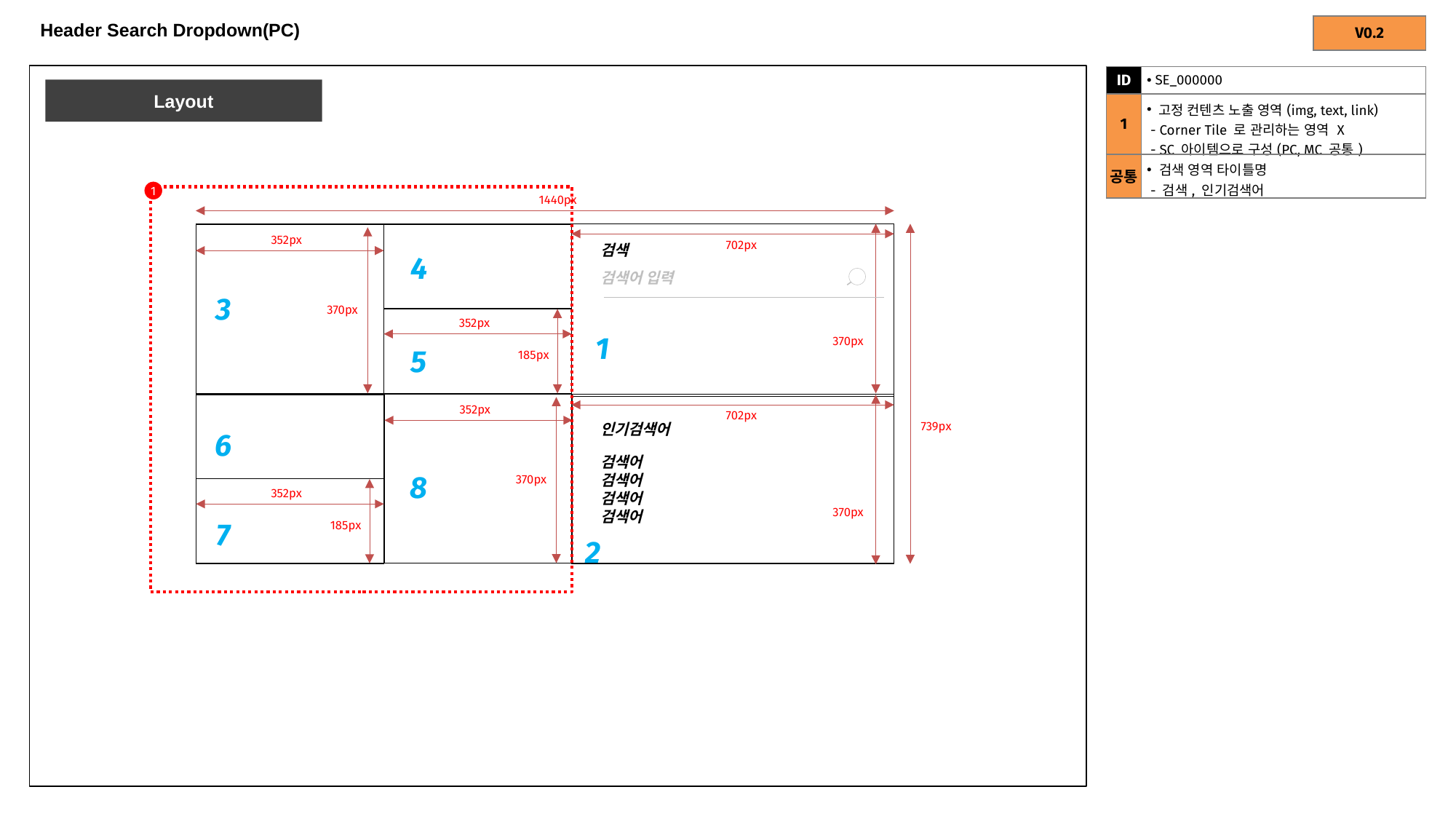

# Header Search Dropdown(PC)
| V0.2 |
| --- |

| ID | SE\_000000 |
| --- | --- |
| 1 | 고정 컨텐츠 노출 영역(img, text, link) - Corner Tile 로 관리하는 영역 X - SC 아이템으로 구성(PC, MC 공통) |
| 공통 | 검색 영역 타이틀명 - 검색, 인기검색어 |
Layout
1

1440px

352px
702px
검색
4
검색어 입력

3
370px

352px
1
370px
5
185px

352px
702px
739px
6
인기검색어
검색어
검색어
검색어
검색어
8
370px

352px
370px
7
185px
2